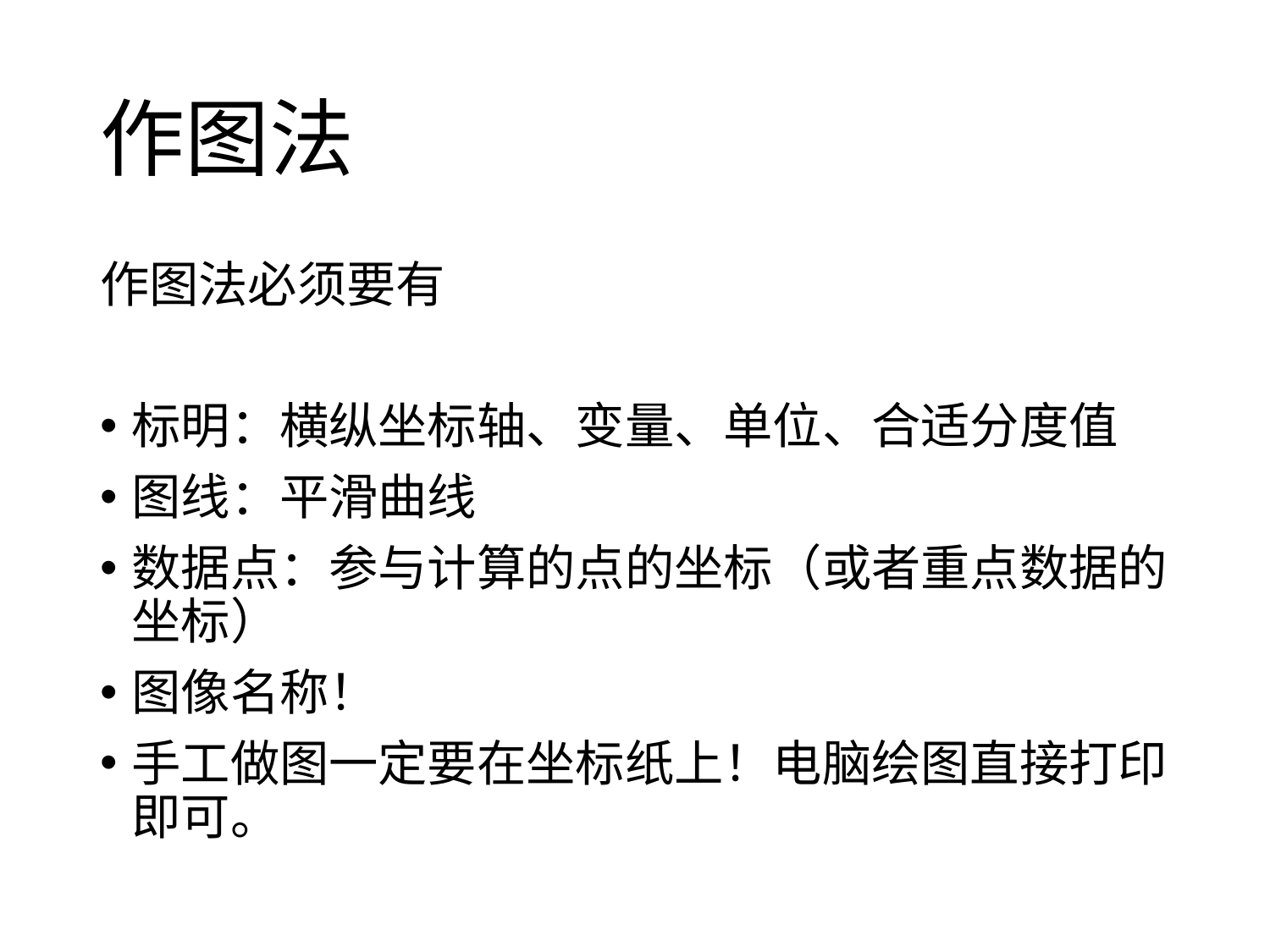

# 作图法
作图法必须要有

标明：横纵坐标轴、变量、单位、合适分度值
图线：平滑曲线
数据点：参与计算的点的坐标（或者重点数据的坐标）
图像名称！
手工做图一定要在坐标纸上！电脑绘图直接打印即可。